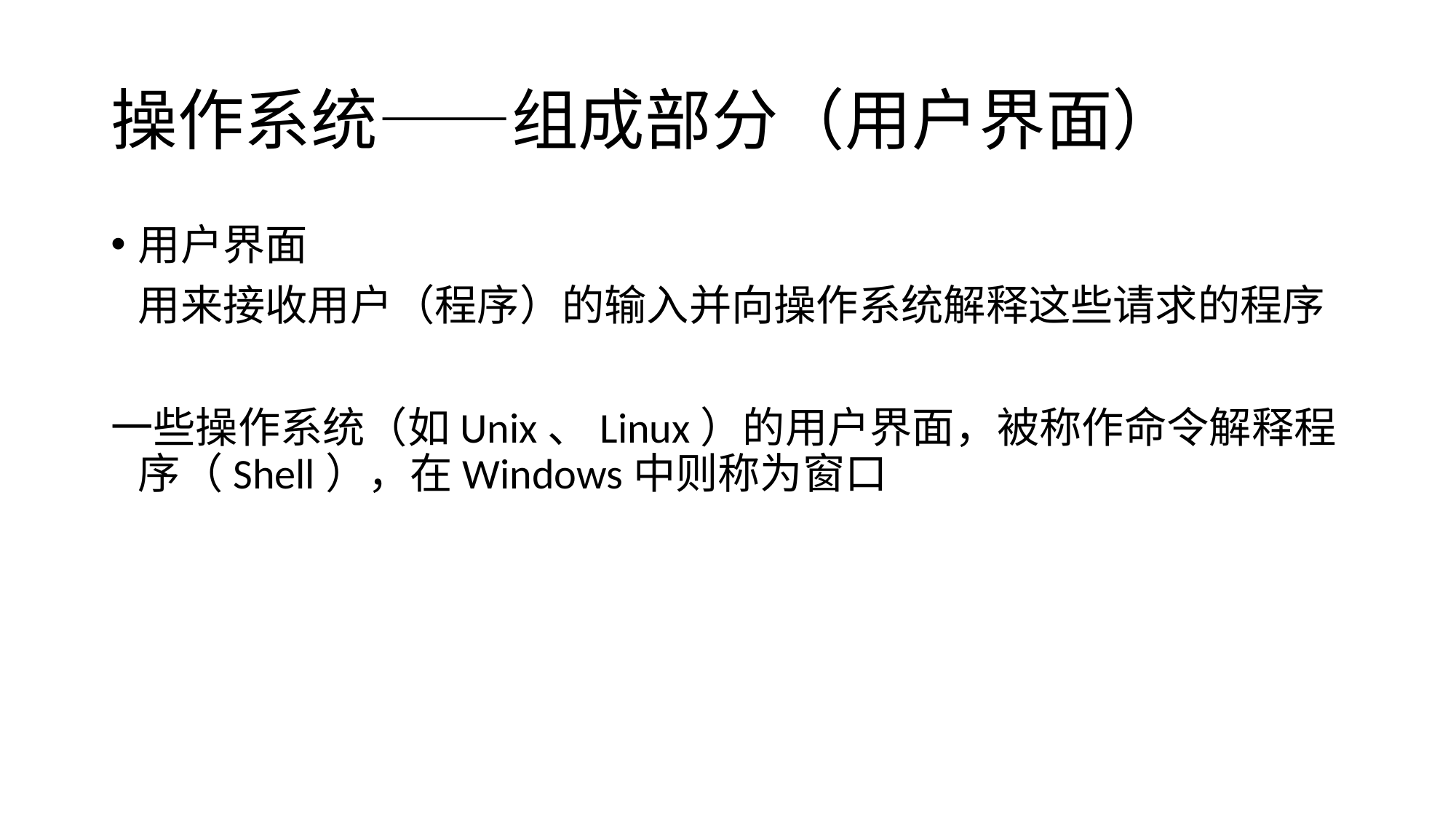

# 操作系统——组成部分（用户界面）
用户界面
	用来接收用户（程序）的输入并向操作系统解释这些请求的程序

一些操作系统（如Unix、Linux）的用户界面，被称作命令解释程序（Shell），在Windows中则称为窗口